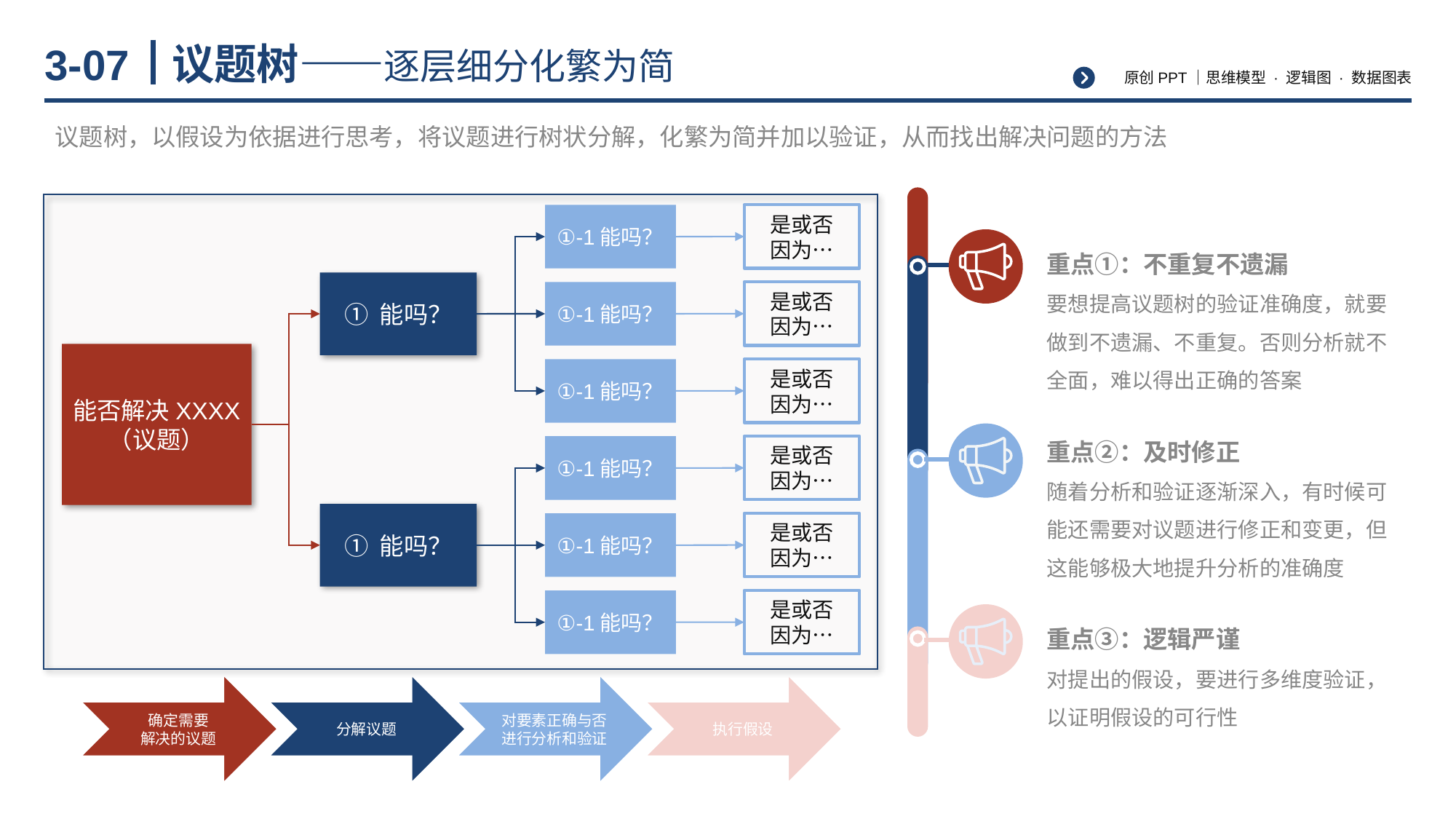

# 议题树——逐层细分化繁为简
3-07
议题树，以假设为依据进行思考，将议题进行树状分解，化繁为简并加以验证，从而找出解决问题的方法

重点①：不重复不遗漏
要想提高议题树的验证准确度，就要做到不遗漏、不重复。否则分析就不全面，难以得出正确的答案

重点②：及时修正
随着分析和验证逐渐深入，有时候可能还需要对议题进行修正和变更，但这能够极大地提升分析的准确度

重点③：逻辑严谨
对提出的假设，要进行多维度验证，以证明假设的可行性

是或否
因为…
①-1能吗？
① 能吗？
是或否
因为…
①-1能吗？
能否解决XXXX
（议题）
是或否
因为…
①-1能吗？
是或否
因为…
①-1能吗？
① 能吗？
是或否
因为…
①-1能吗？
是或否
因为…
①-1能吗？

对要素正确与否
进行分析和验证
确定需要
解决的议题
执行假设
分解议题